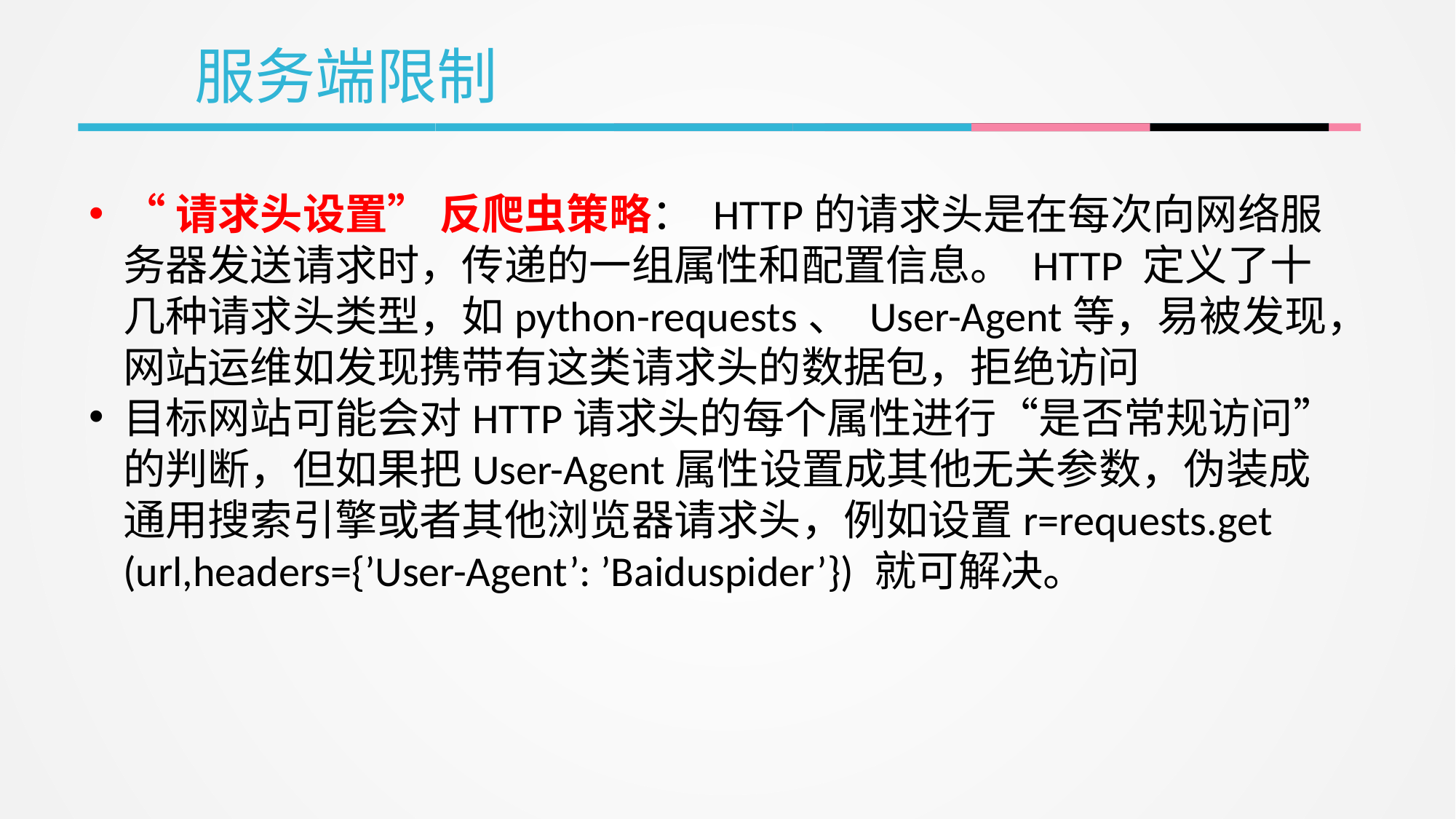

服务端限制

“请求头设置” 反爬虫策略： HTTP的请求头是在每次向网络服务器发送请求时，传递的一组属性和配置信息。 HTTP 定义了十几种请求头类型，如python-requests、 User-Agent等，易被发现，网站运维如发现携带有这类请求头的数据包，拒绝访问
目标网站可能会对HTTP请求头的每个属性进行“是否常规访问”的判断，但如果把User-Agent属性设置成其他无关参数，伪装成通用搜索引擎或者其他浏览器请求头，例如设置r=requests.get (url,headers={’User-Agent’: ’Baiduspider’}) 就可解决。